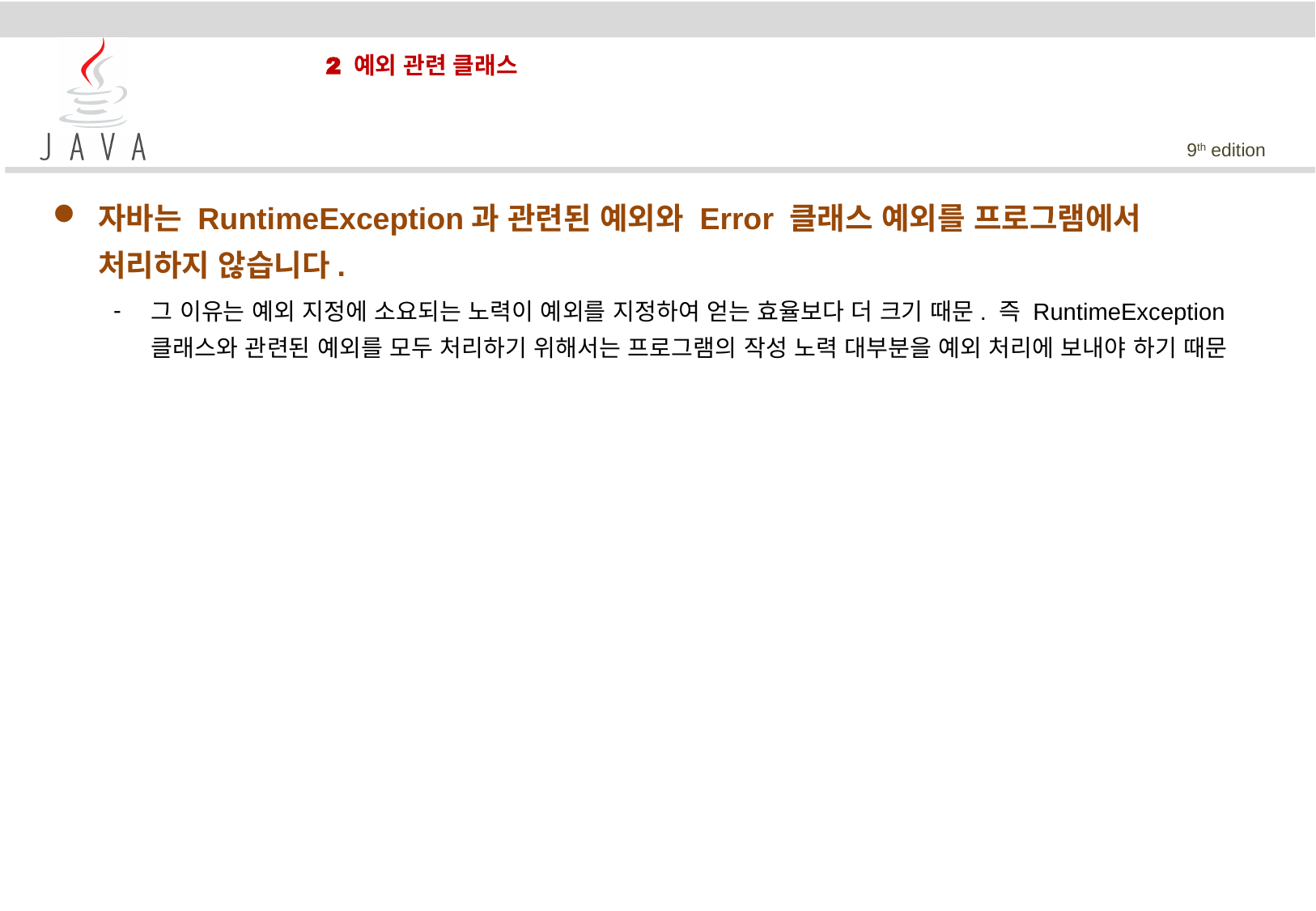

# 2 예외 관련 클래스

자바는 RuntimeException과 관련된 예외와 Error 클래스 예외를 프로그램에서 처리하지 않습니다.
그 이유는 예외 지정에 소요되는 노력이 예외를 지정하여 얻는 효율보다 더 크기 때문. 즉 RuntimeException 클래스와 관련된 예외를 모두 처리하기 위해서는 프로그램의 작성 노력 대부분을 예외 처리에 보내야 하기 때문